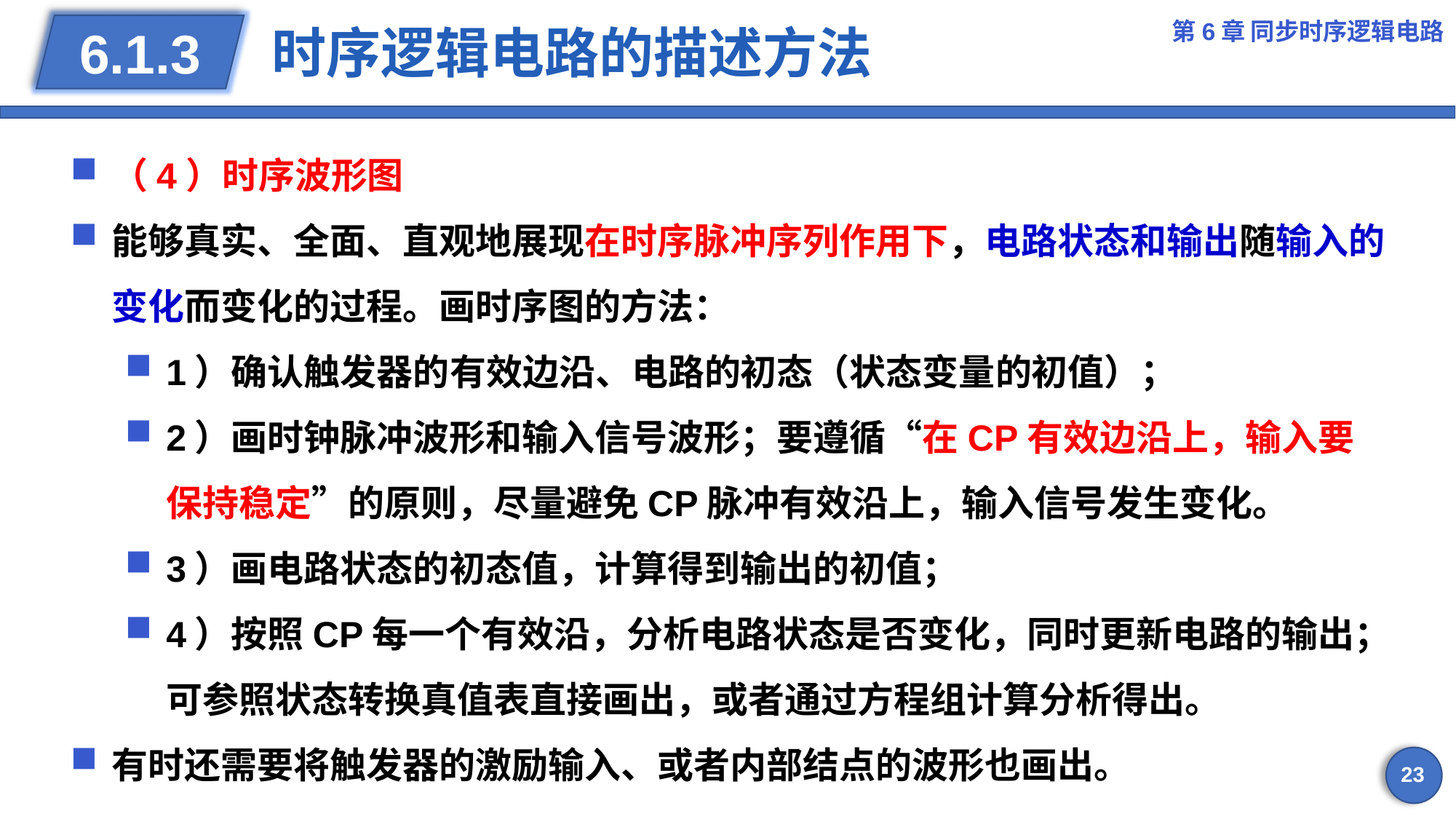

第6章 同步时序逻辑电路
# 时序逻辑电路的描述方法
6.1.3
（4）时序波形图
能够真实、全面、直观地展现在时序脉冲序列作用下，电路状态和输出随输入的变化而变化的过程。画时序图的方法：
1）确认触发器的有效边沿、电路的初态（状态变量的初值）；
2）画时钟脉冲波形和输入信号波形；要遵循“在CP有效边沿上，输入要保持稳定”的原则，尽量避免CP脉冲有效沿上，输入信号发生变化。
3）画电路状态的初态值，计算得到输出的初值；
4）按照CP每一个有效沿，分析电路状态是否变化，同时更新电路的输出；可参照状态转换真值表直接画出，或者通过方程组计算分析得出。
有时还需要将触发器的激励输入、或者内部结点的波形也画出。
23